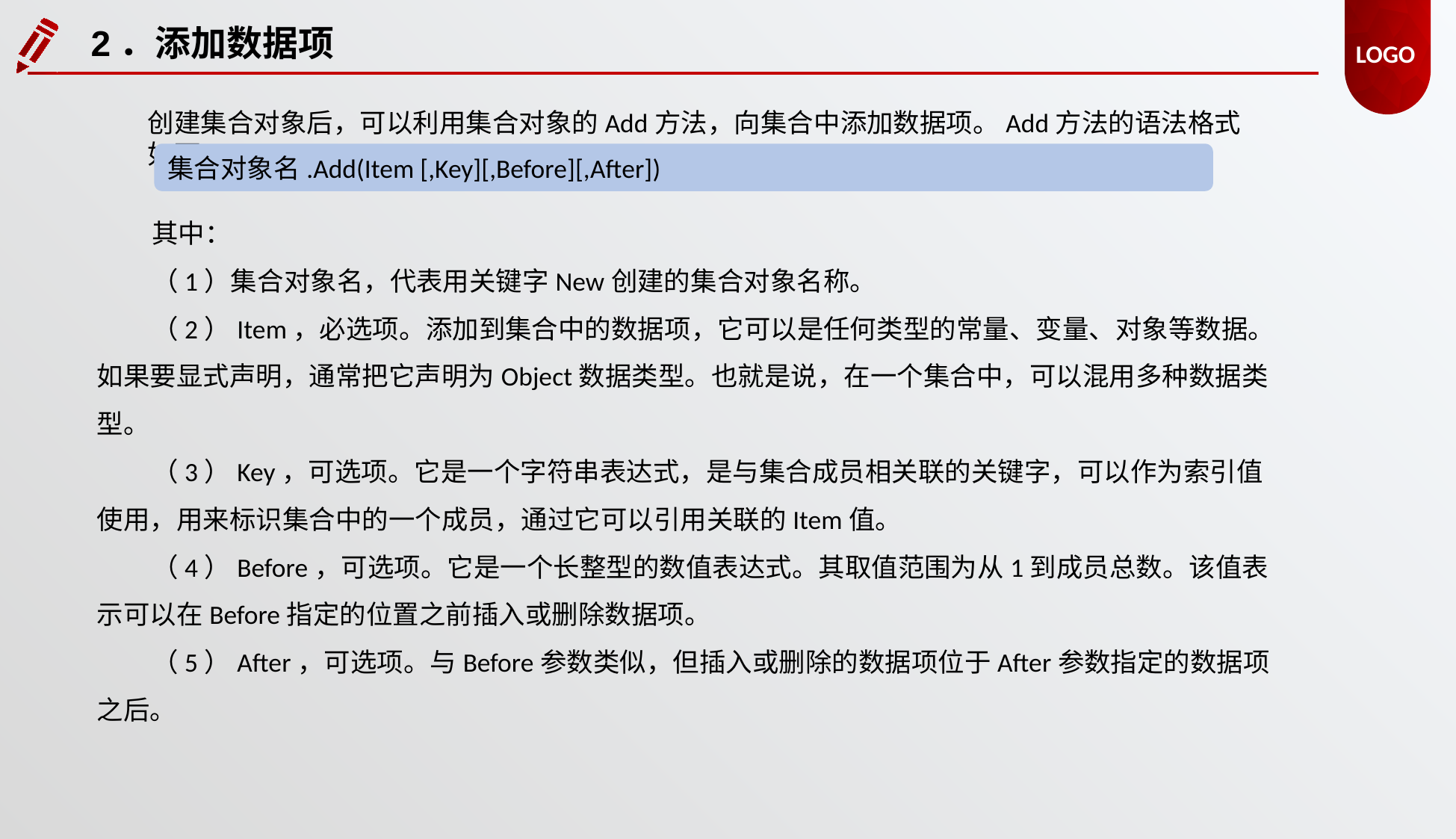

2．添加数据项
创建集合对象后，可以利用集合对象的Add方法，向集合中添加数据项。Add方法的语法格式如下：
集合对象名.Add(Item [,Key][,Before][,After])
其中：
（1）集合对象名，代表用关键字New创建的集合对象名称。
（2）Item，必选项。添加到集合中的数据项，它可以是任何类型的常量、变量、对象等数据。如果要显式声明，通常把它声明为Object数据类型。也就是说，在一个集合中，可以混用多种数据类型。
（3）Key，可选项。它是一个字符串表达式，是与集合成员相关联的关键字，可以作为索引值使用，用来标识集合中的一个成员，通过它可以引用关联的Item值。
（4）Before，可选项。它是一个长整型的数值表达式。其取值范围为从1到成员总数。该值表示可以在Before指定的位置之前插入或删除数据项。
（5）After，可选项。与Before参数类似，但插入或删除的数据项位于After参数指定的数据项之后。